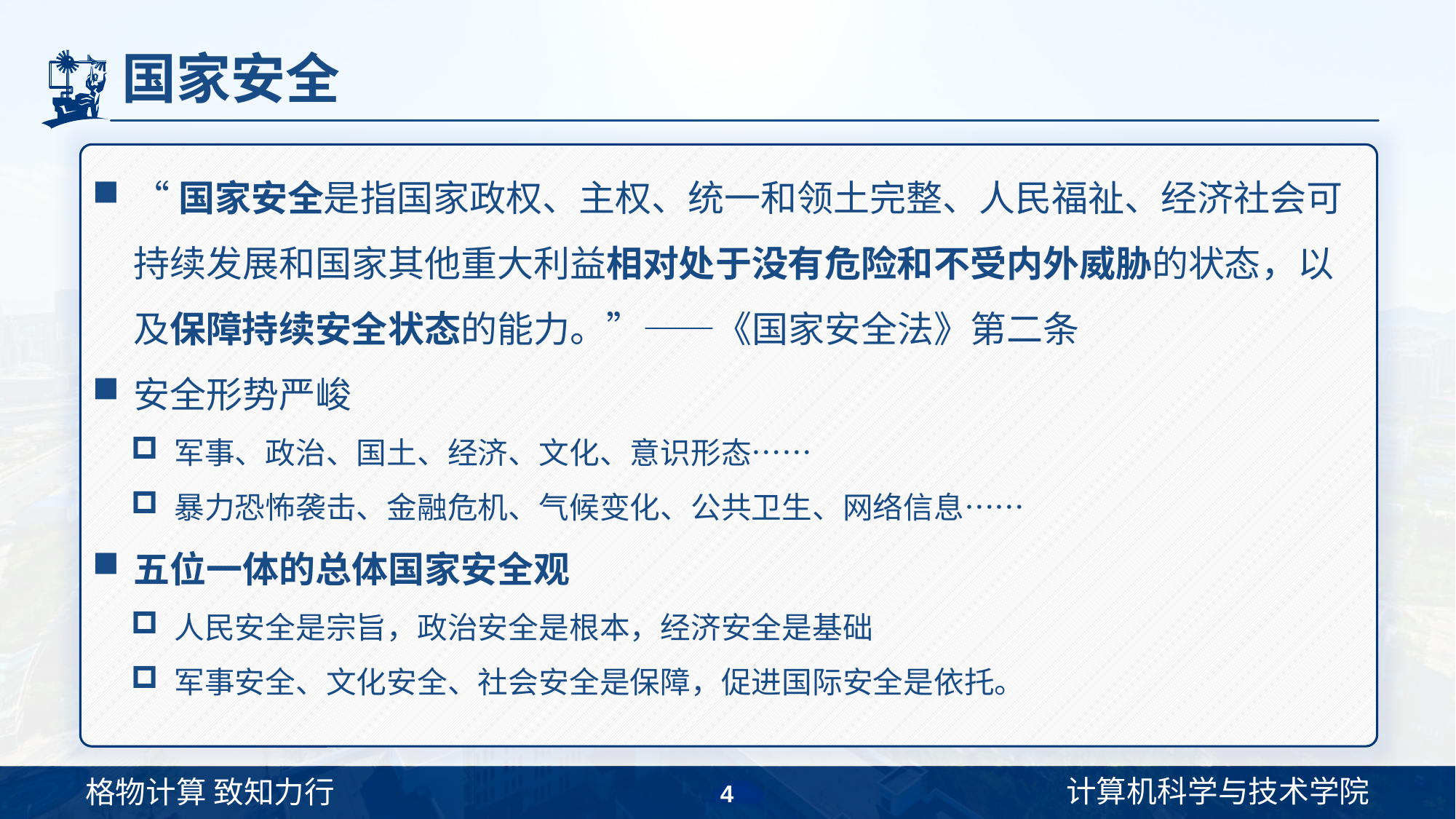

# 国家安全
“国家安全是指国家政权、主权、统一和领土完整、人民福祉、经济社会可持续发展和国家其他重大利益相对处于没有危险和不受内外威胁的状态，以及保障持续安全状态的能力。”——《国家安全法》第二条
安全形势严峻
军事、政治、国土、经济、文化、意识形态……
暴力恐怖袭击、金融危机、气候变化、公共卫生、网络信息……
五位一体的总体国家安全观
人民安全是宗旨，政治安全是根本，经济安全是基础
军事安全、文化安全、社会安全是保障，促进国际安全是依托。

4